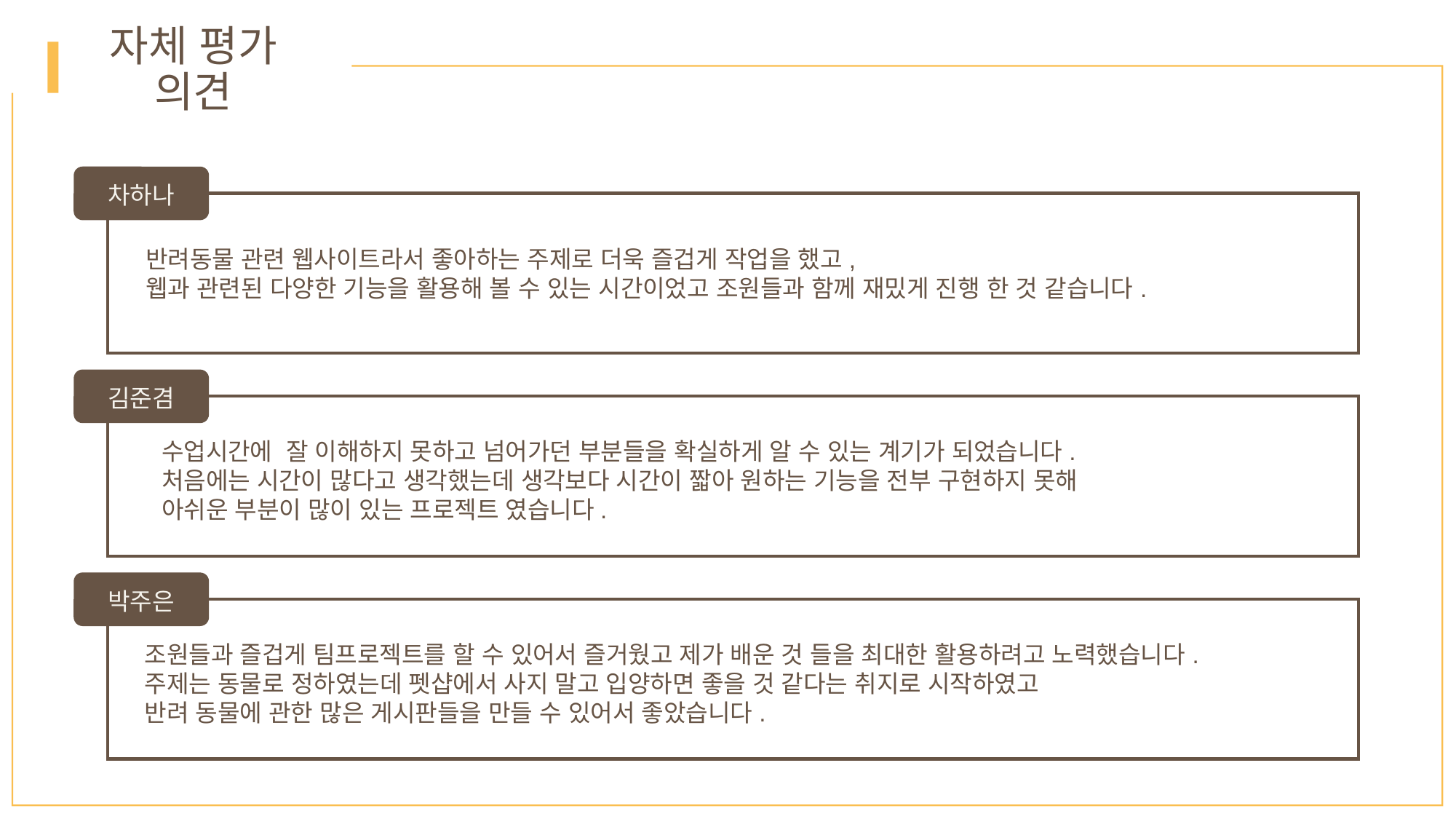

자체 평가 의견

차하나

반려동물 관련 웹사이트라서 좋아하는 주제로 더욱 즐겁게 작업을 했고,
웹과 관련된 다양한 기능을 활용해 볼 수 있는 시간이었고 조원들과 함께 재밌게 진행 한 것 같습니다.

김준겸

수업시간에  잘 이해하지 못하고 넘어가던 부분들을 확실하게 알 수 있는 계기가 되었습니다.
처음에는 시간이 많다고 생각했는데 생각보다 시간이 짧아 원하는 기능을 전부 구현하지 못해
아쉬운 부분이 많이 있는 프로젝트 였습니다.

박주은

조원들과 즐겁게 팀프로젝트를 할 수 있어서 즐거웠고 제가 배운 것 들을 최대한 활용하려고 노력했습니다.
주제는 동물로 정하였는데 펫샵에서 사지 말고 입양하면 좋을 것 같다는 취지로 시작하였고
반려 동물에 관한 많은 게시판들을 만들 수 있어서 좋았습니다.